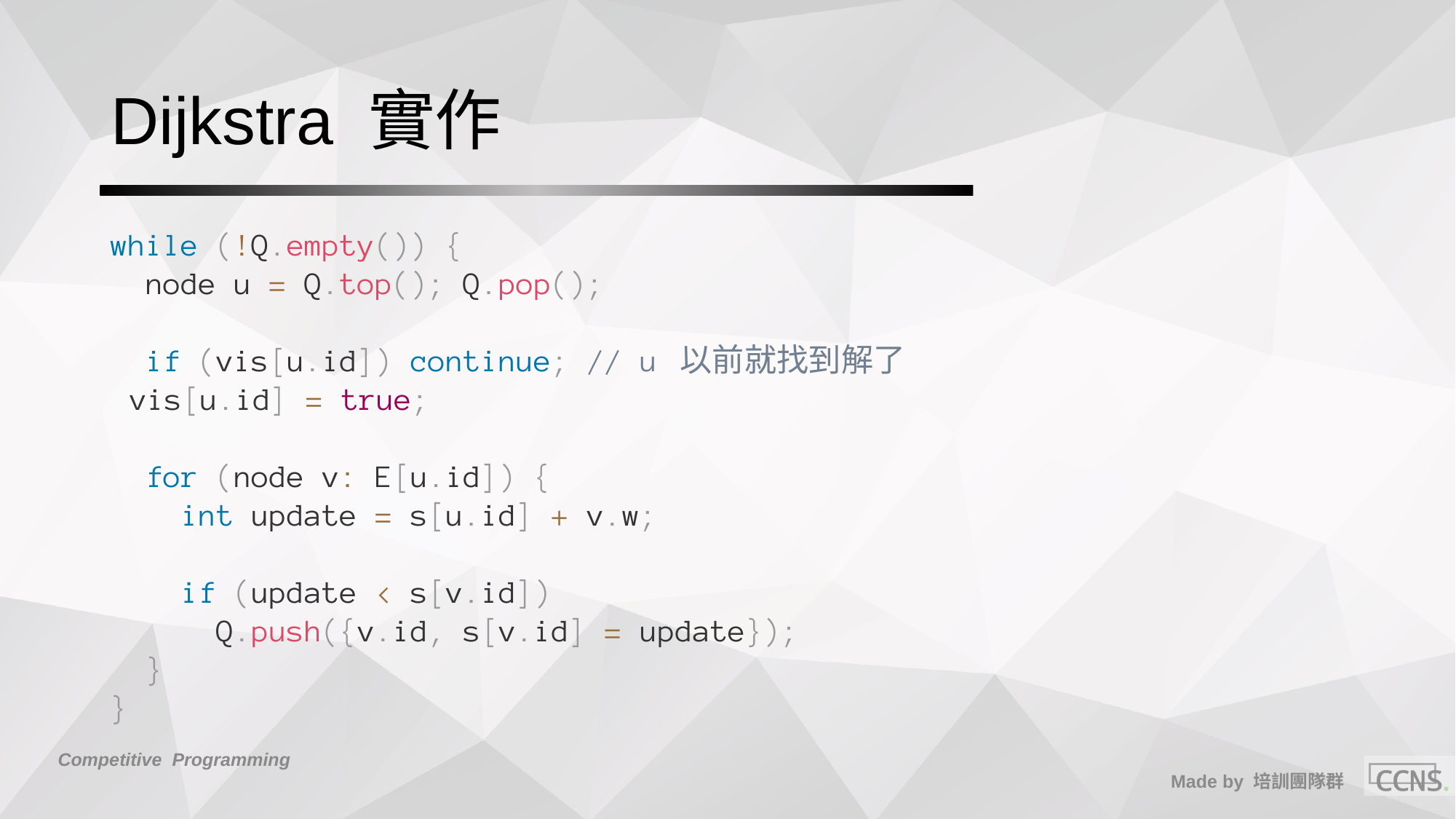

# Dijkstra 實作
while (!Q.empty()) {
  node u = Q.top(); Q.pop();
  if (vis[u.id]) continue; // u 以前就找到解了
  vis[u.id] = true;
  for (node v: E[u.id]) {
    int update = s[u.id] + v.w;
    if (update < s[v.id])
      Q.push({v.id, s[v.id] = update});
  }
}